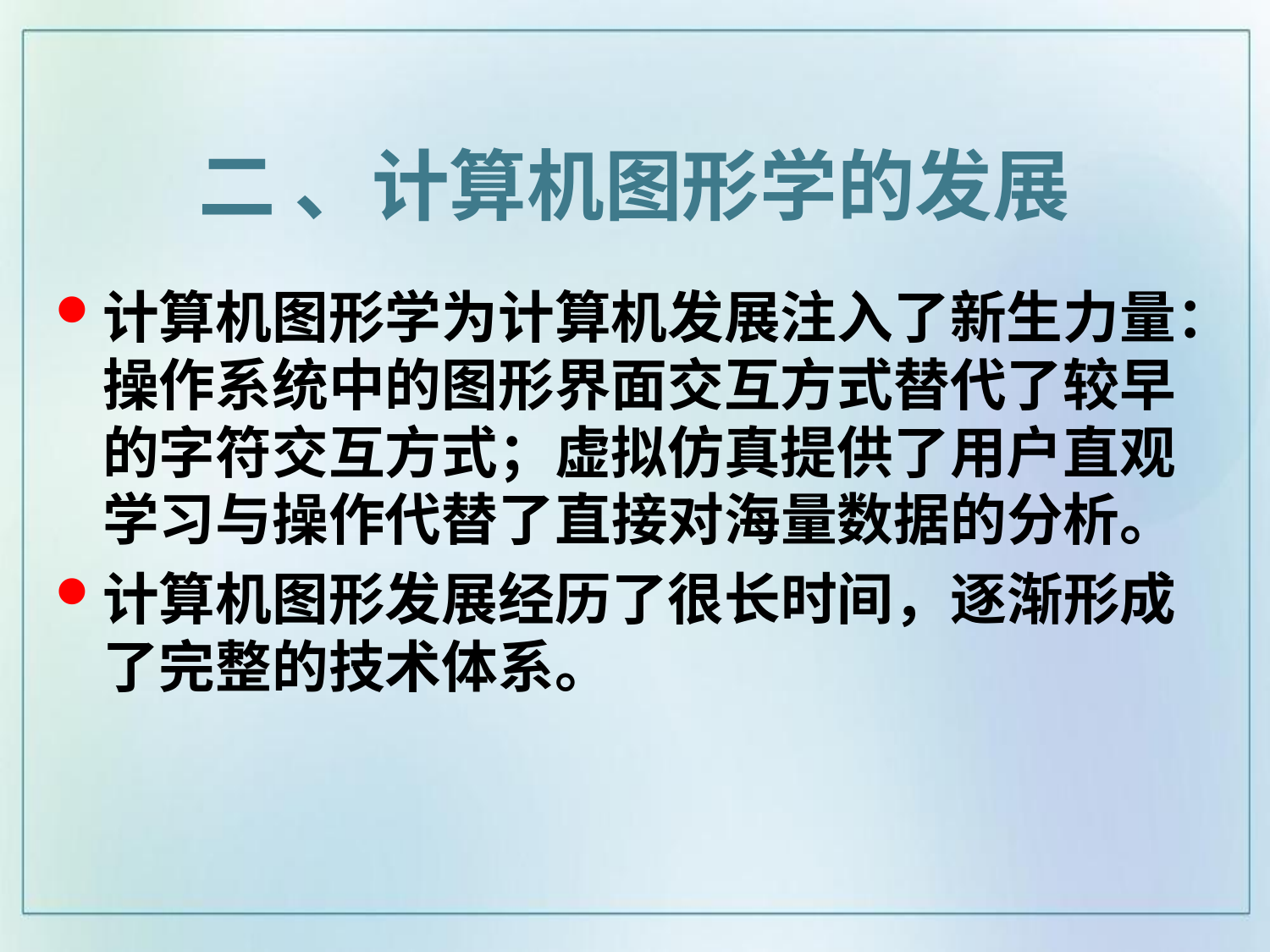

二 、计算机图形学的发展
计算机图形学为计算机发展注入了新生力量：操作系统中的图形界面交互方式替代了较早的字符交互方式；虚拟仿真提供了用户直观学习与操作代替了直接对海量数据的分析。
计算机图形发展经历了很长时间，逐渐形成了完整的技术体系。